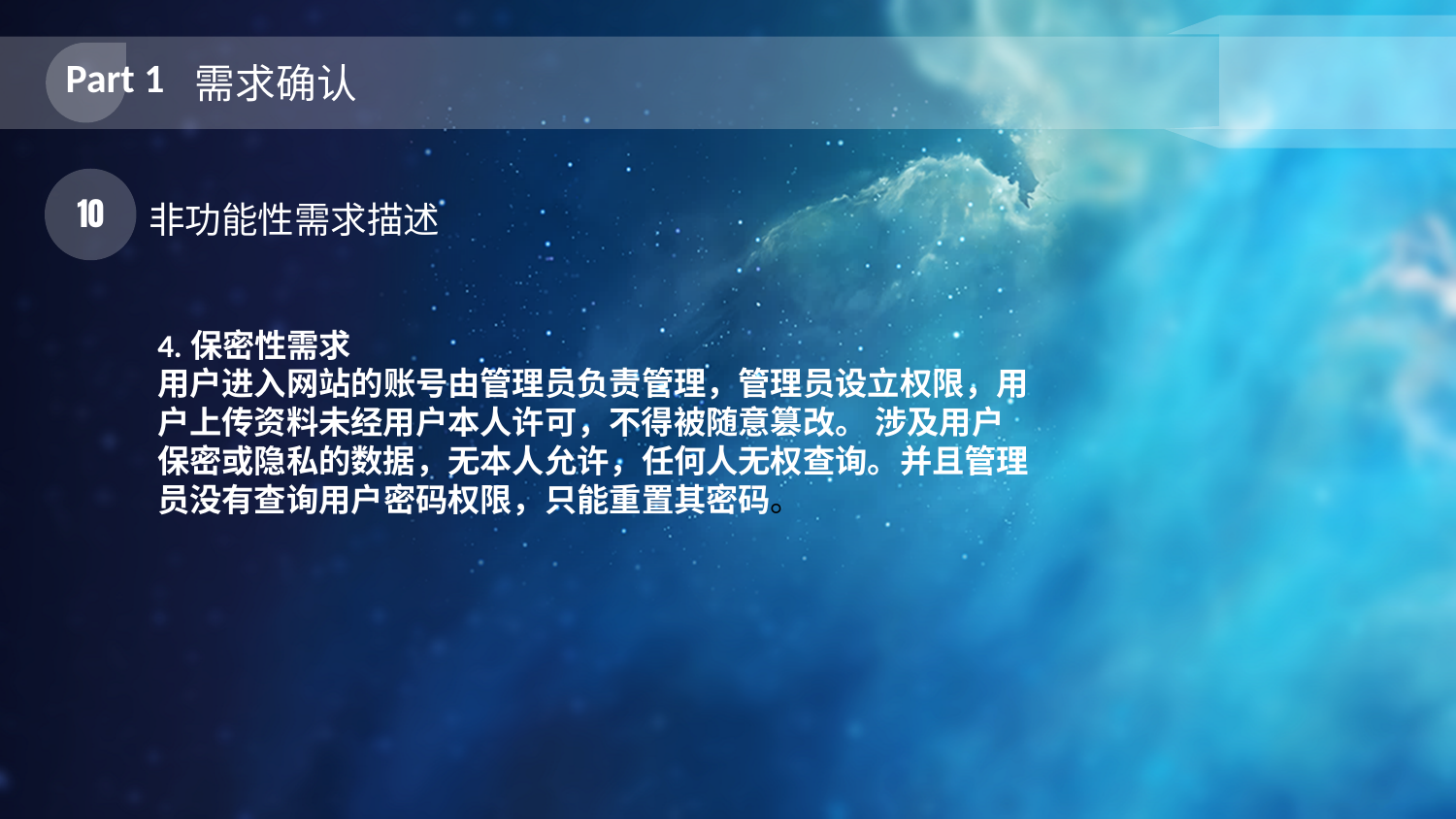

Part 1
需求确认
10
非功能性需求描述
4.保密性需求
用户进入网站的账号由管理员负责管理，管理员设立权限，用户上传资料未经用户本人许可，不得被随意篡改。 涉及用户保密或隐私的数据，无本人允许，任何人无权查询。并且管理员没有查询用户密码权限，只能重置其密码。